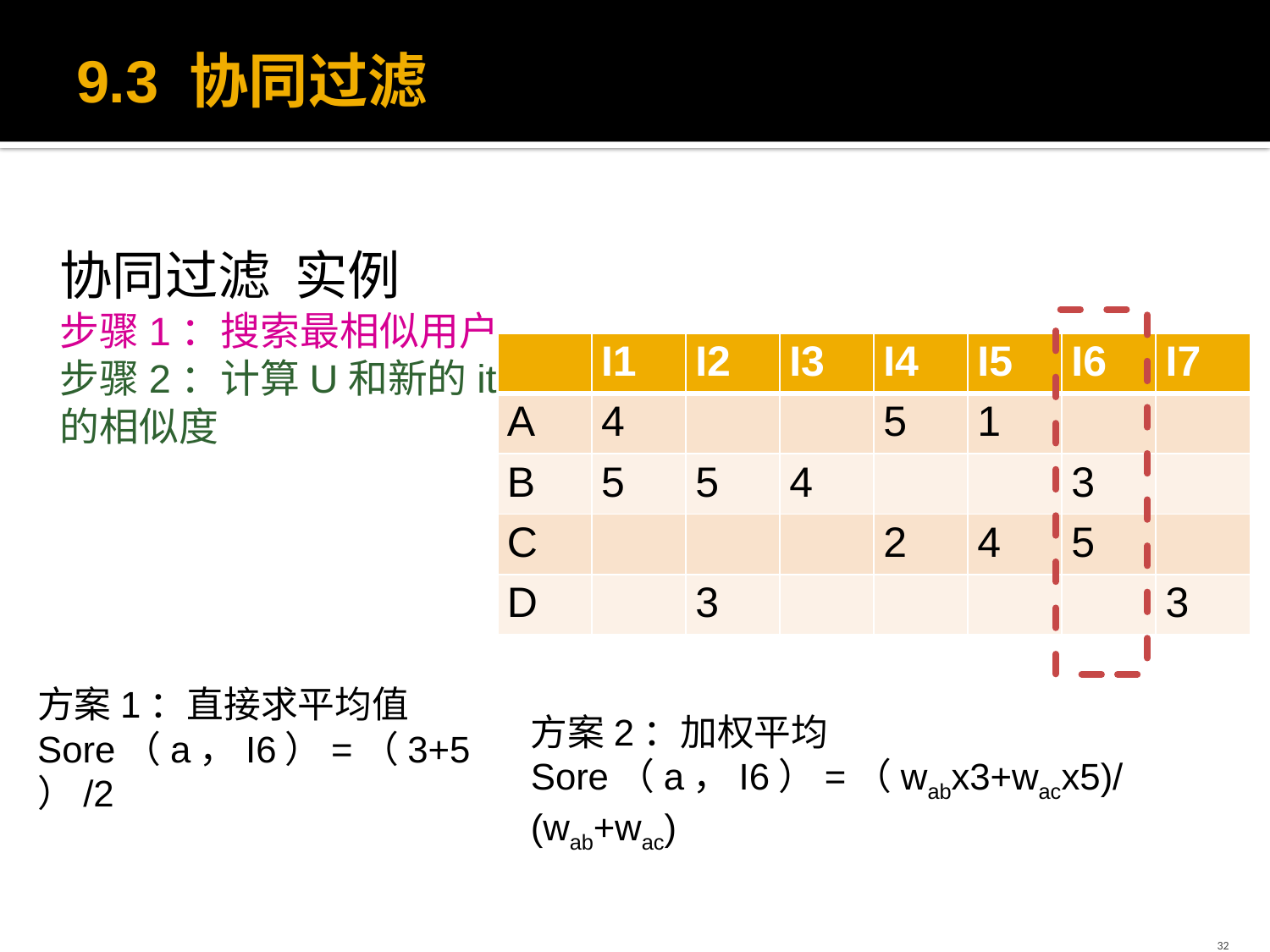

# 9.3 协同过滤
协同过滤  实例
步骤1：搜索最相似用户
步骤2：计算U和新的item
的相似度

|  | I1 | I2 | I3 | I4 | I5 | I6 | I7 |
| --- | --- | --- | --- | --- | --- | --- | --- |
| A | 4 |  |  | 5 | 1 |  |  |
| B | 5 | 5 | 4 |  |  | 3 |  |
| C |  |  |  | 2 | 4 | 5 |  |
| D |  | 3 |  |  |  |  | 3 |
方案1：直接求平均值
Sore（a，I6）=（3+5）/2
方案2：加权平均
Sore（a，I6）=（wabx3+wacx5)/(wab+wac)
32